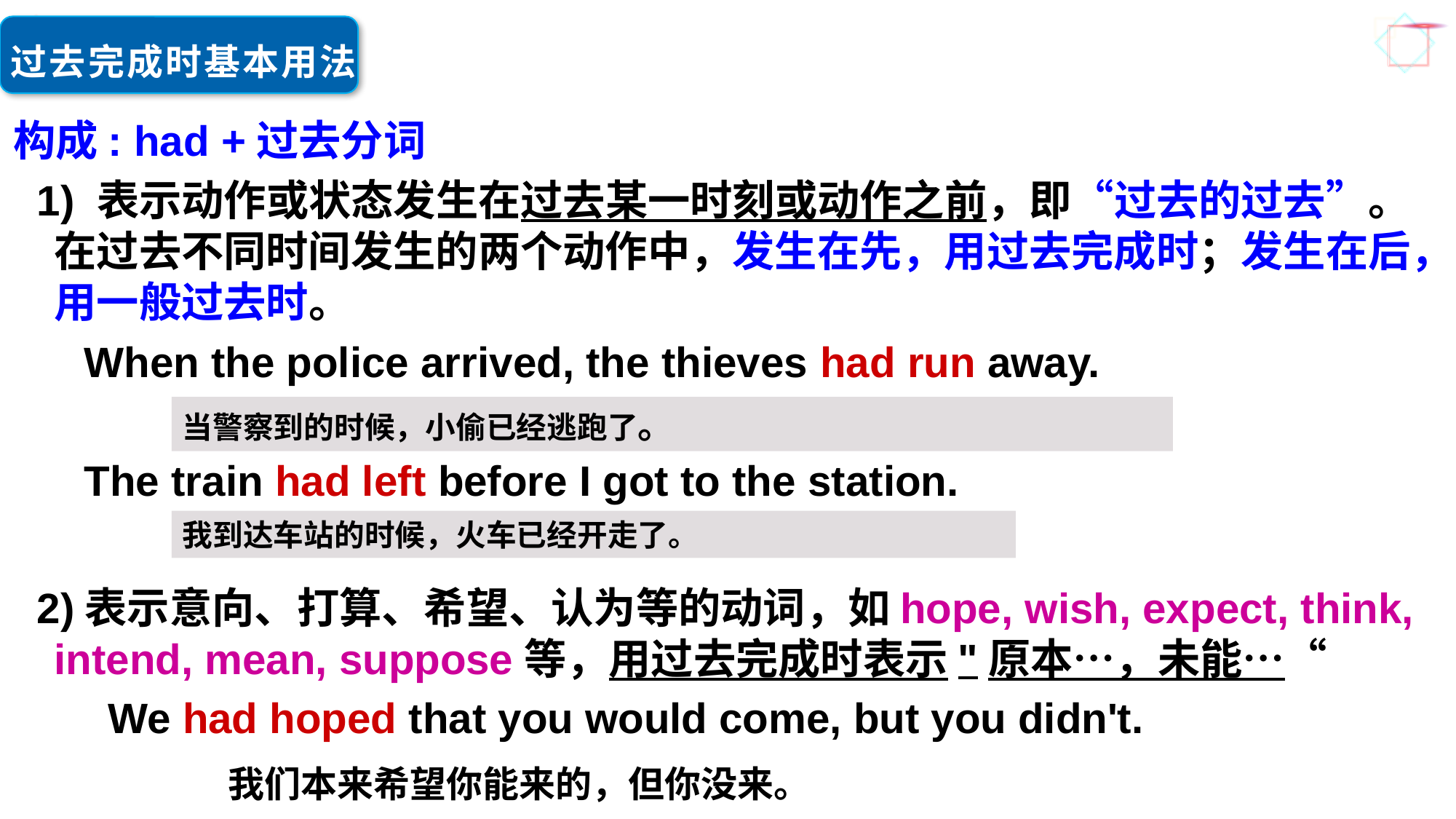

过去完成时基本用法
构成: had +过去分词
  1) 表示动作或状态发生在过去某一时刻或动作之前，即“过去的过去”。在过去不同时间发生的两个动作中，发生在先，用过去完成时；发生在后，用一般过去时。
      When the police arrived, the thieves had run away.

      The train had left before I got to the station.

  2)表示意向、打算、希望、认为等的动词，如hope, wish, expect, think, intend, mean, suppose等，用过去完成时表示"原本…，未能…“
        We had hoped that you would come, but you didn't.
当警察到的时候，小偷已经逃跑了。
我到达车站的时候，火车已经开走了。
我们本来希望你能来的，但你没来。